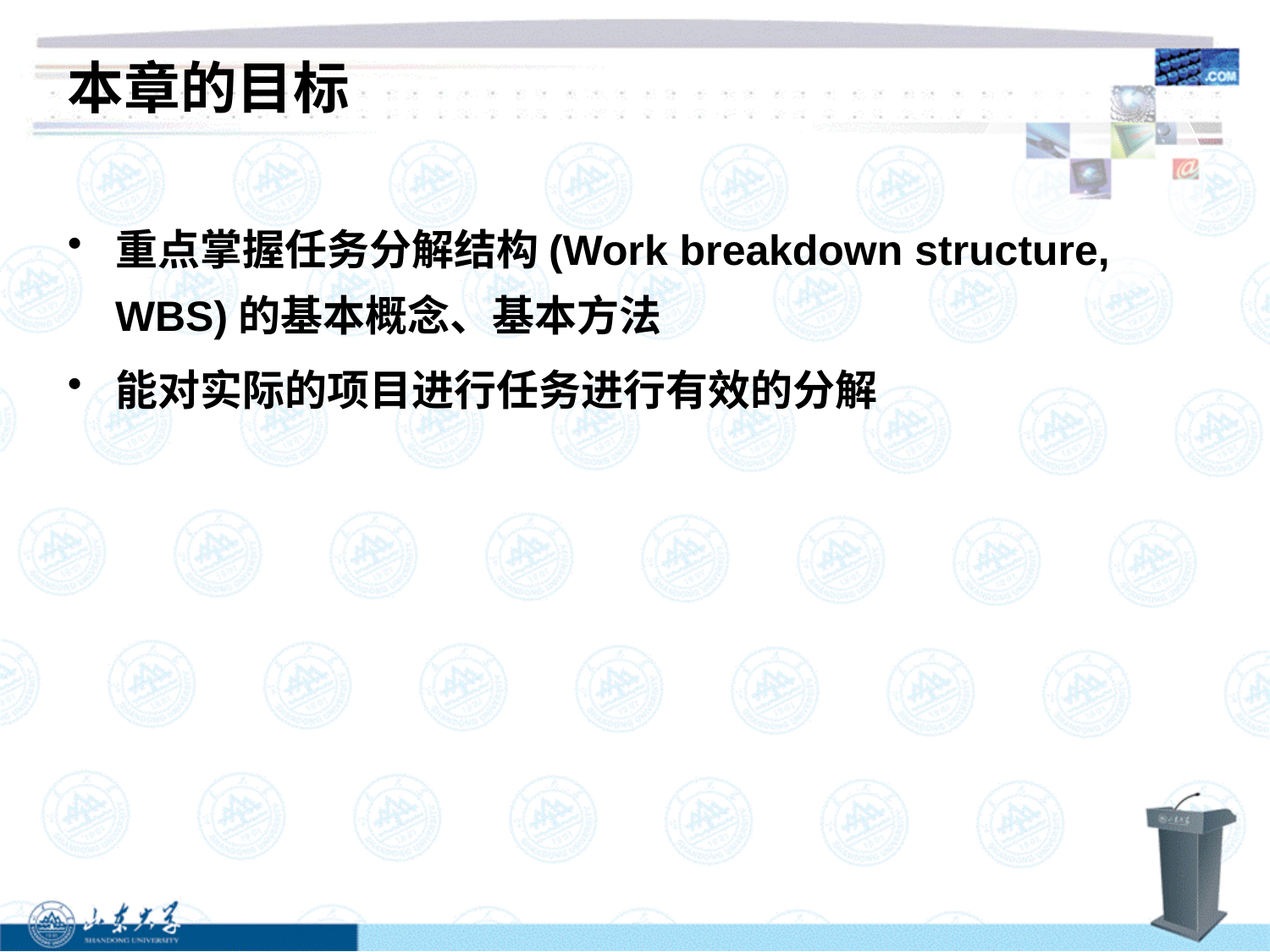

# 本章的目标
重点掌握任务分解结构(Work breakdown structure, WBS)的基本概念、基本方法
能对实际的项目进行任务进行有效的分解